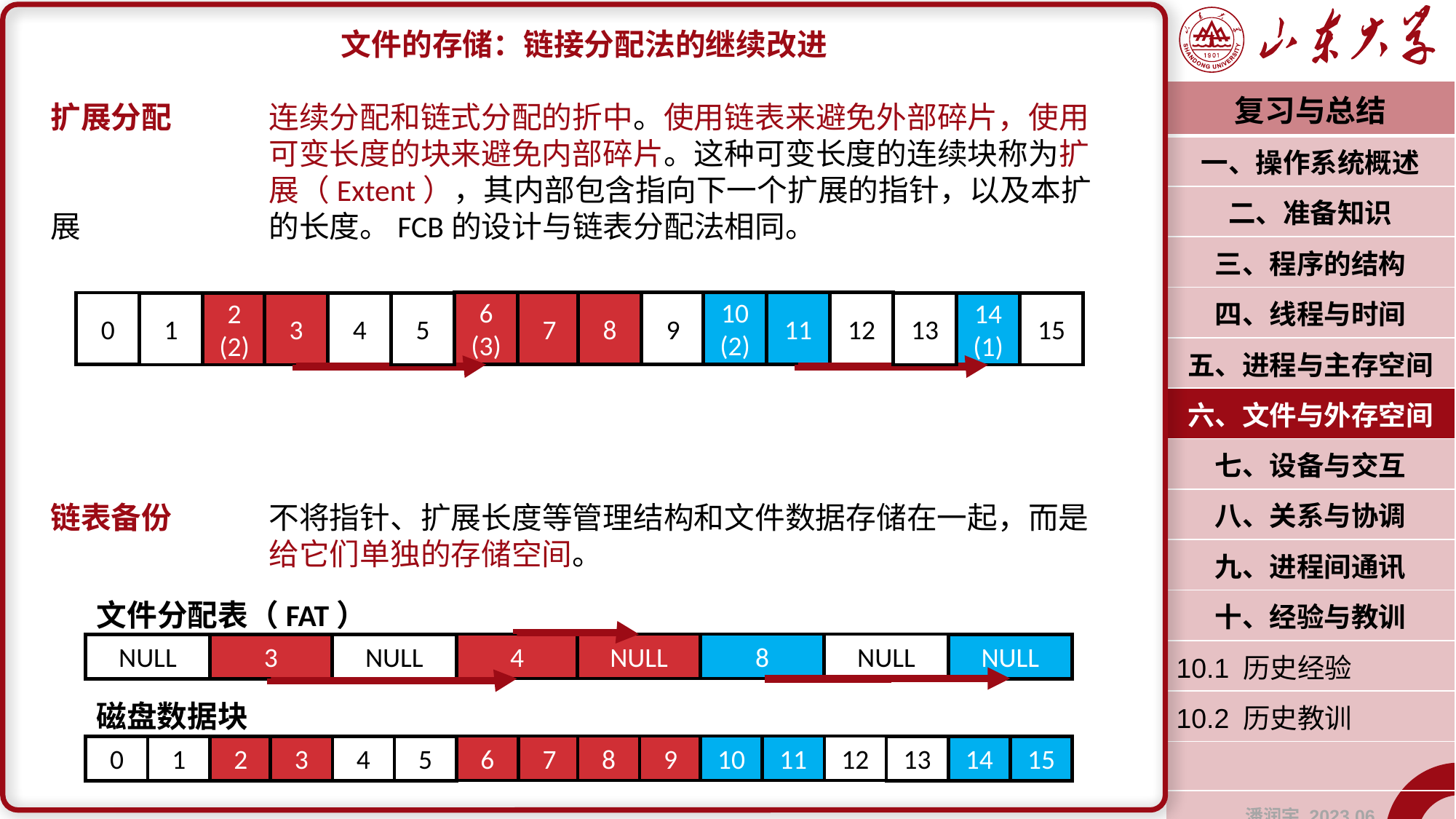

文件的存储：链接分配法的继续改进

扩展分配	连续分配和链式分配的折中。使用链表来避免外部碎片，使用		可变长度的块来避免内部碎片。这种可变长度的连续块称为扩		展（Extent），其内部包含指向下一个扩展的指针，以及本扩展		的长度。FCB的设计与链表分配法相同。

链表备份	不将指针、扩展长度等管理结构和文件数据存储在一起，而是		给它们单独的存储空间。
| 复习与总结 |
| --- |
| 一、操作系统概述 |
| 二、准备知识 |
| 三、程序的结构 |
| 四、线程与时间 |
| 五、进程与主存空间 |
| 六、文件与外存空间 |
| 七、设备与交互 |
| 八、关系与协调 |
| 九、进程间通讯 |
| 十、经验与教训 |
| 10.1 历史经验 |
| 10.2 历史教训 |
|  |
| 潘润宇 2023.06 |
6
(3)
7
8
9
10
(2)
11
12
0
1
2
(2)
3
4
5
13
14
(1)
15
文件分配表（FAT）
4
NULL
8
NULL
NULL
3
NULL
NULL
磁盘数据块
6
7
8
9
10
11
12
0
1
2
3
4
5
13
14
15